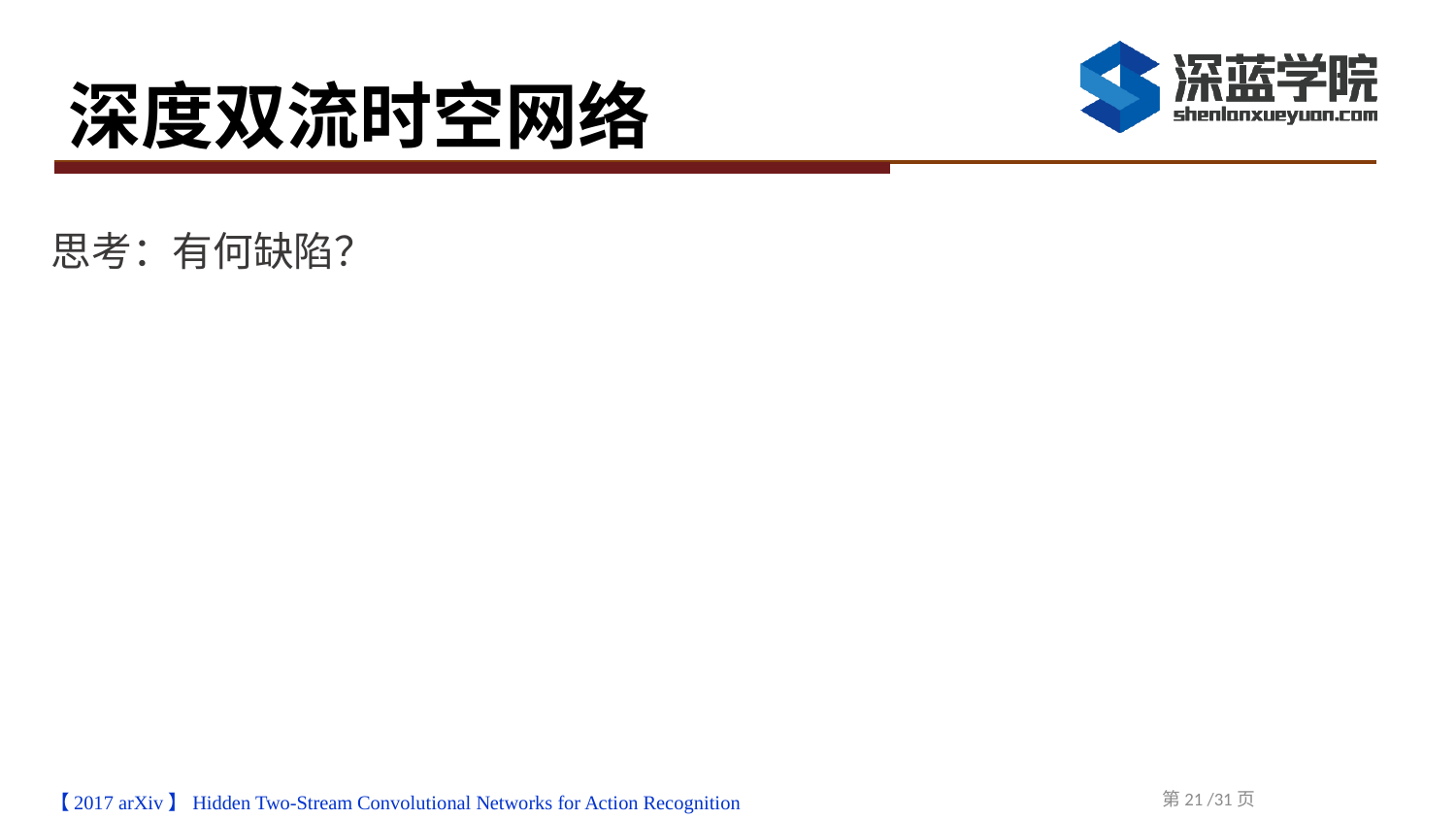

# 深度双流时空网络
思考：有何缺陷？
第21 /31页
【2017 arXiv】Hidden Two-Stream Convolutional Networks for Action Recognition